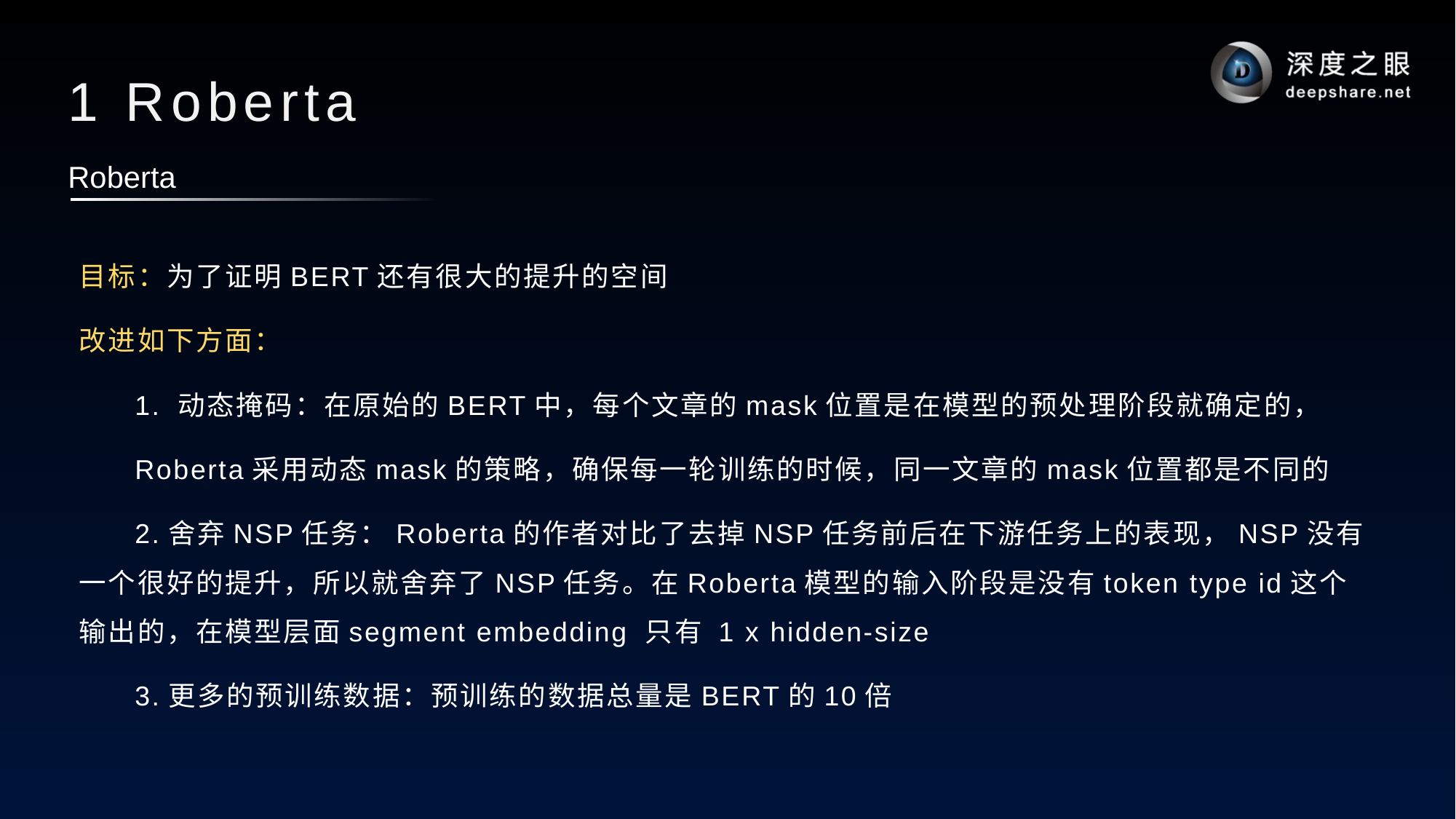

# 1 Roberta
Roberta
目标：为了证明BERT还有很大的提升的空间
改进如下方面：
1. 动态掩码：在原始的BERT中，每个文章的mask位置是在模型的预处理阶段就确定的，
Roberta采用动态mask的策略，确保每一轮训练的时候，同一文章的mask位置都是不同的
2.舍弃NSP任务：Roberta的作者对比了去掉NSP任务前后在下游任务上的表现，NSP没有一个很好的提升，所以就舍弃了NSP任务。在Roberta模型的输入阶段是没有token type id这个输出的，在模型层面segment embedding 只有 1 x hidden-size
3.更多的预训练数据：预训练的数据总量是BERT的10倍